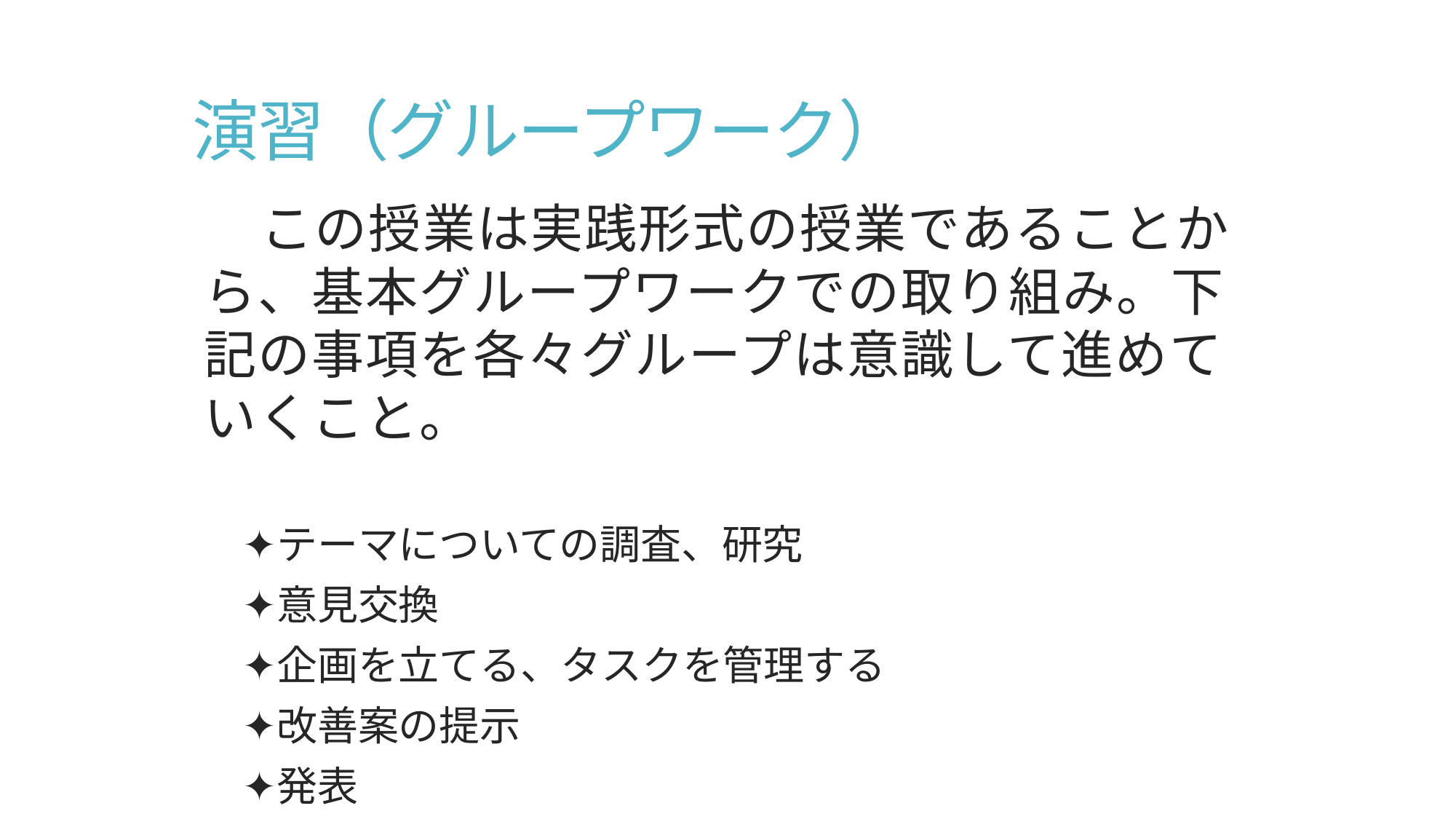

# 演習（グループワーク）
　この授業は実践形式の授業であることから、基本グループワークでの取り組み。下記の事項を各々グループは意識して進めていくこと。

　✦テーマについての調査、研究
　✦意見交換
　✦企画を立てる、タスクを管理する
　✦改善案の提示
　✦発表